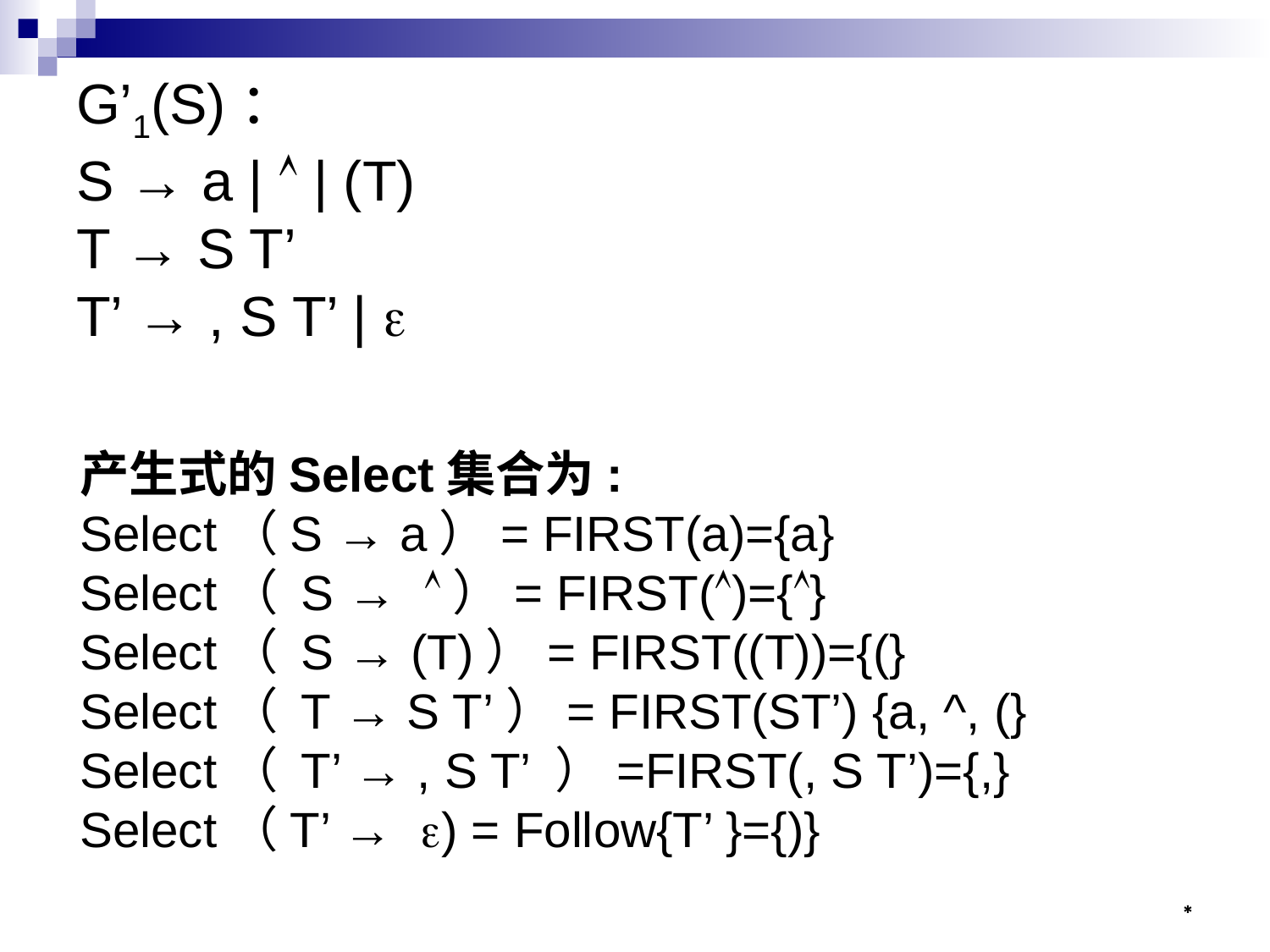

# G’1(S)： S → a | ∧ | (T) T → S T’ T’ → , S T’ | ε

产生式的Select集合为:
Select（S → a）= FIRST(a)={a}
Select（ S →  ∧）= FIRST(∧)={∧}
Select（ S → (T)）= FIRST((T))={(}
Select（ T → S T’）= FIRST(ST’) {a, ^, (}
Select（ T’ → , S T’ ）=FIRST(, S T’)={,}
Select（T’ →  ε) = Follow{T’ }={)}

*